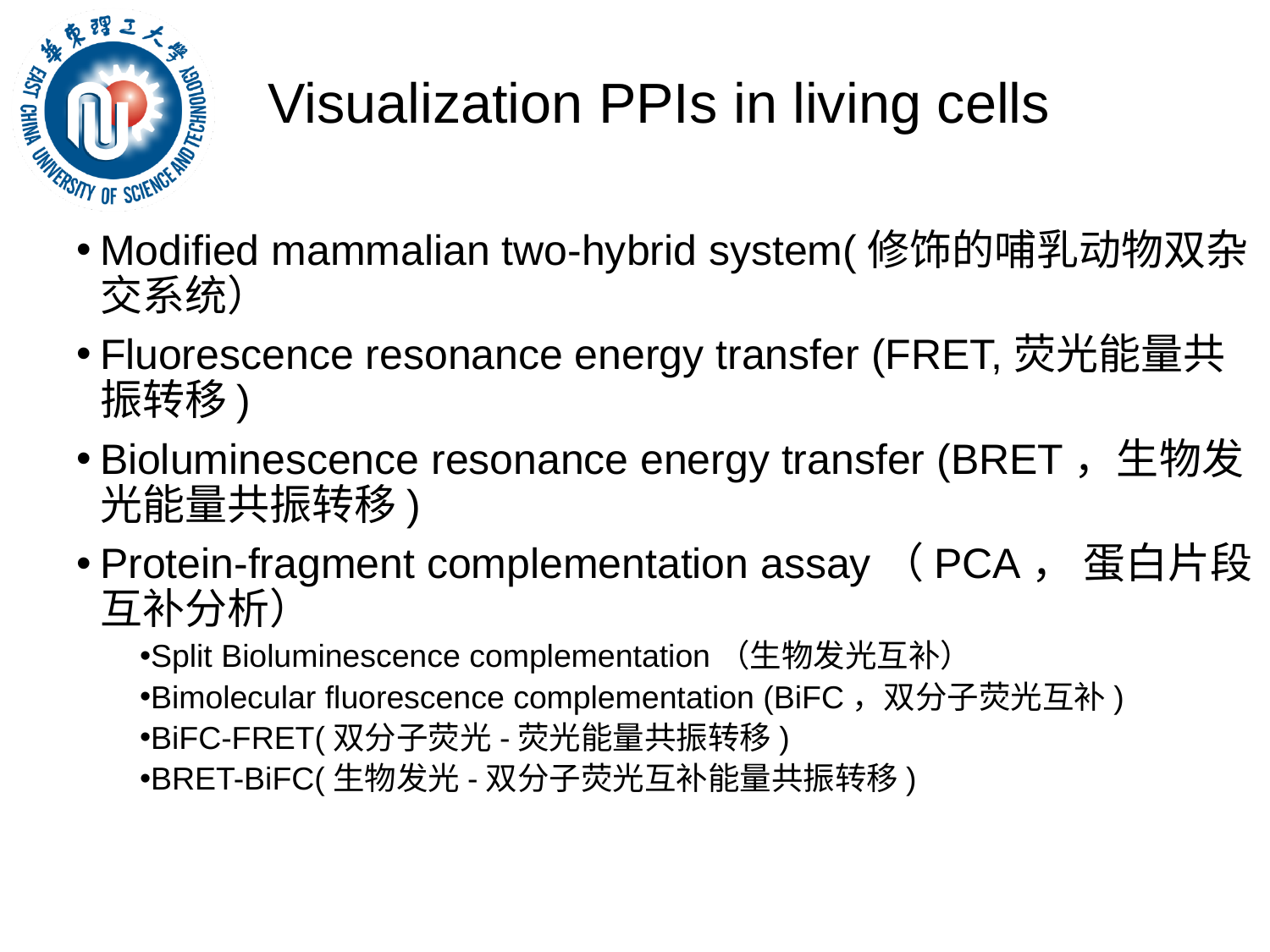

Visualization PPIs in living cells
Modified mammalian two-hybrid system(修饰的哺乳动物双杂交系统）
Fluorescence resonance energy transfer (FRET,荧光能量共振转移)
Bioluminescence resonance energy transfer (BRET，生物发光能量共振转移)
Protein-fragment complementation assay（PCA， 蛋白片段互补分析）
Split Bioluminescence complementation（生物发光互补）
Bimolecular fluorescence complementation (BiFC，双分子荧光互补)
BiFC-FRET(双分子荧光-荧光能量共振转移)
BRET-BiFC(生物发光-双分子荧光互补能量共振转移)